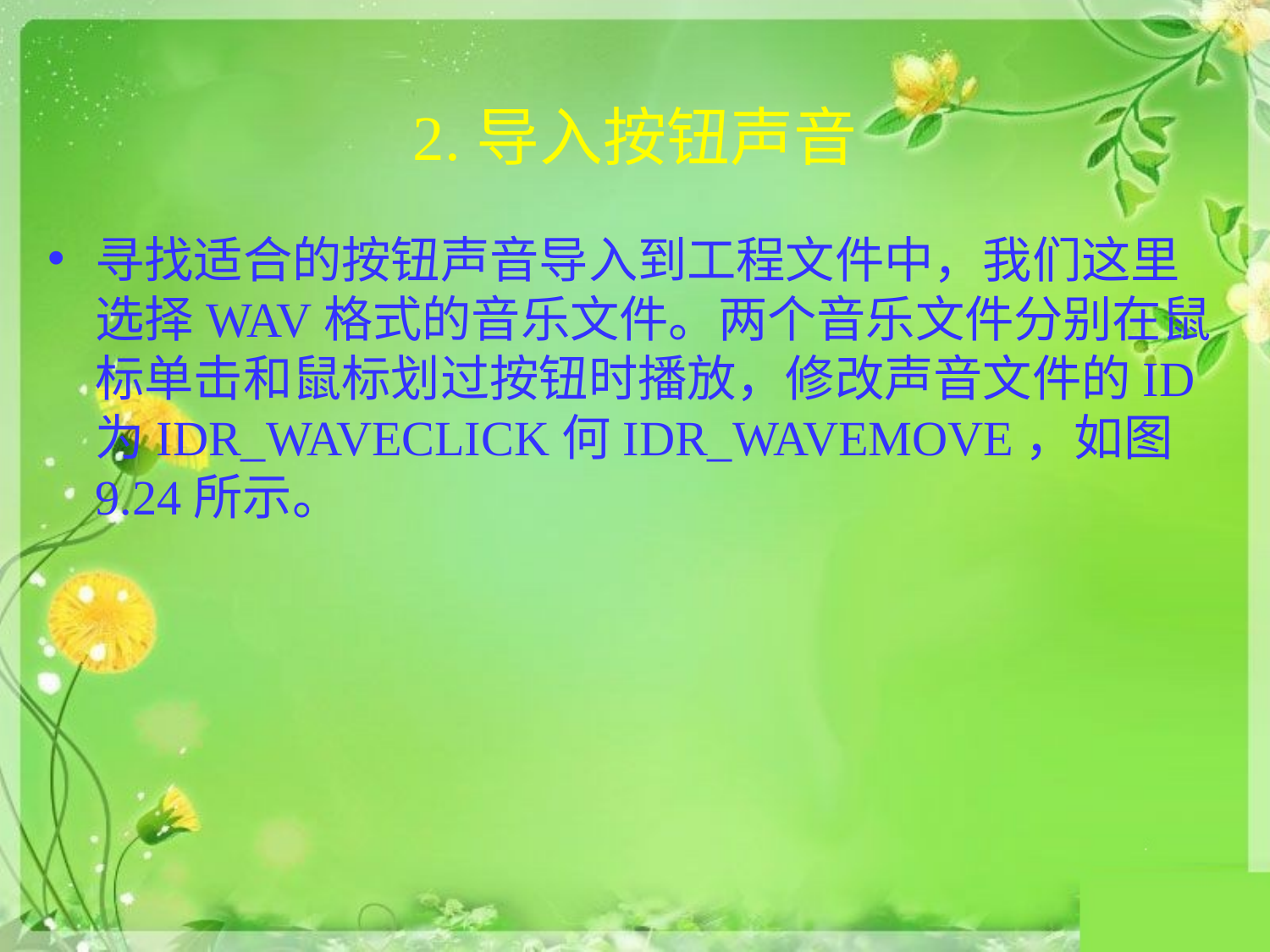

# 2.导入按钮声音
寻找适合的按钮声音导入到工程文件中，我们这里选择WAV格式的音乐文件。两个音乐文件分别在鼠标单击和鼠标划过按钮时播放，修改声音文件的ID为IDR_WAVECLICK何IDR_WAVEMOVE，如图9.24所示。